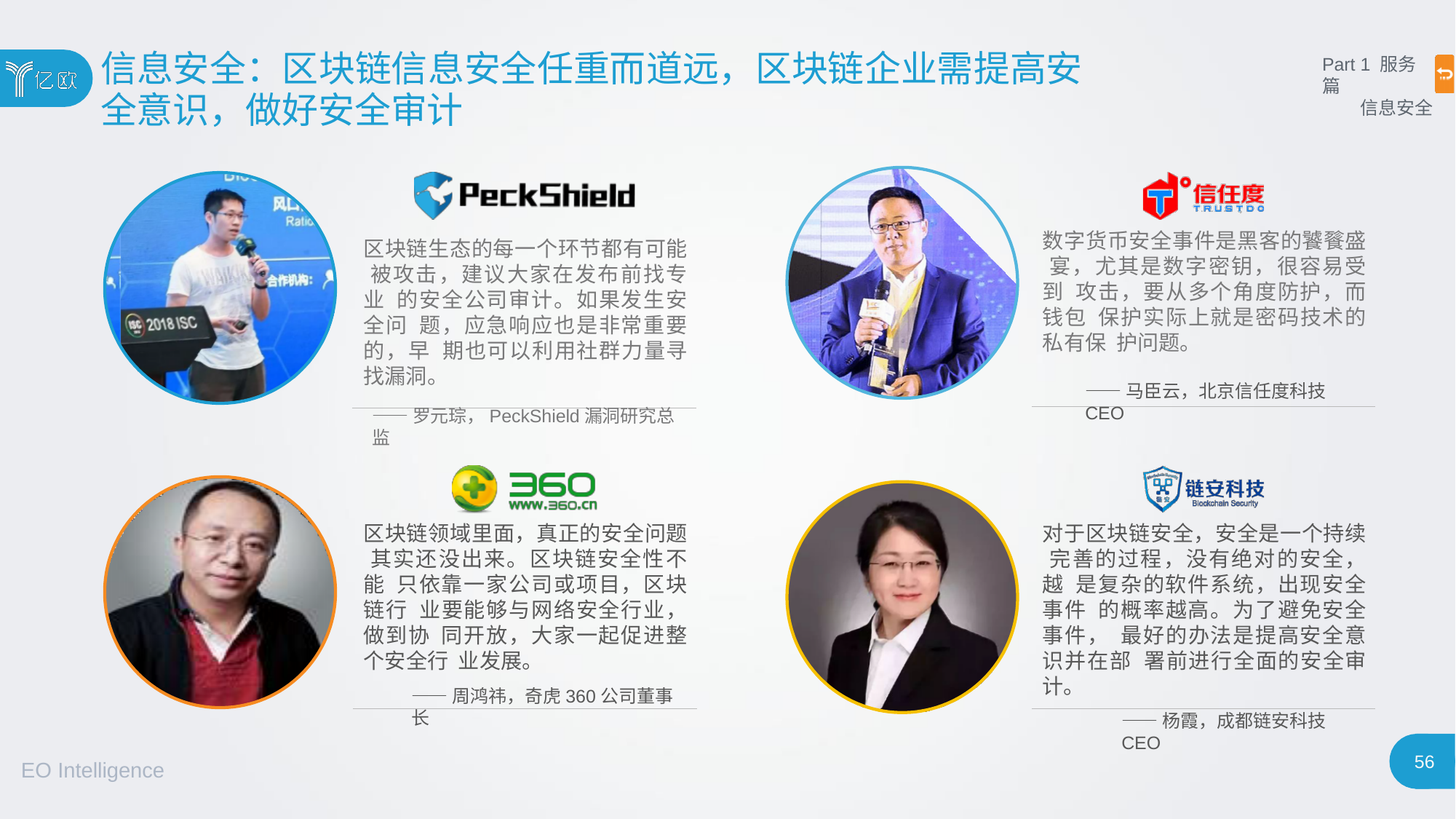

# 信息安全：区块链信息安全任重而道远，区块链企业需提高安
全意识，做好安全审计
Part 1 服务篇
信息安全

数字货币安全事件是黑客的饕餮盛  宴，尤其是数字密钥，很容易受到  攻击，要从多个角度防护，而钱包  保护实际上就是密码技术的私有保  护问题。

——马臣云，北京信任度科技CEO
区块链生态的每一个环节都有可能  被攻击，建议大家在发布前找专业  的安全公司审计。如果发生安全问  题，应急响应也是非常重要的，早  期也可以利用社群力量寻找漏洞。
——罗元琮，PeckShield漏洞研究总监

区块链领域里面，真正的安全问题  其实还没出来。区块链安全性不能  只依靠一家公司或项目，区块链行  业要能够与网络安全行业，做到协  同开放，大家一起促进整个安全行  业发展。
——周鸿祎，奇虎360公司董事长
对于区块链安全，安全是一个持续  完善的过程，没有绝对的安全，越  是复杂的软件系统，出现安全事件  的概率越高。为了避免安全事件，  最好的办法是提高安全意识并在部  署前进行全面的安全审计。
——杨霞，成都链安科技CEO

56
EO Intelligence